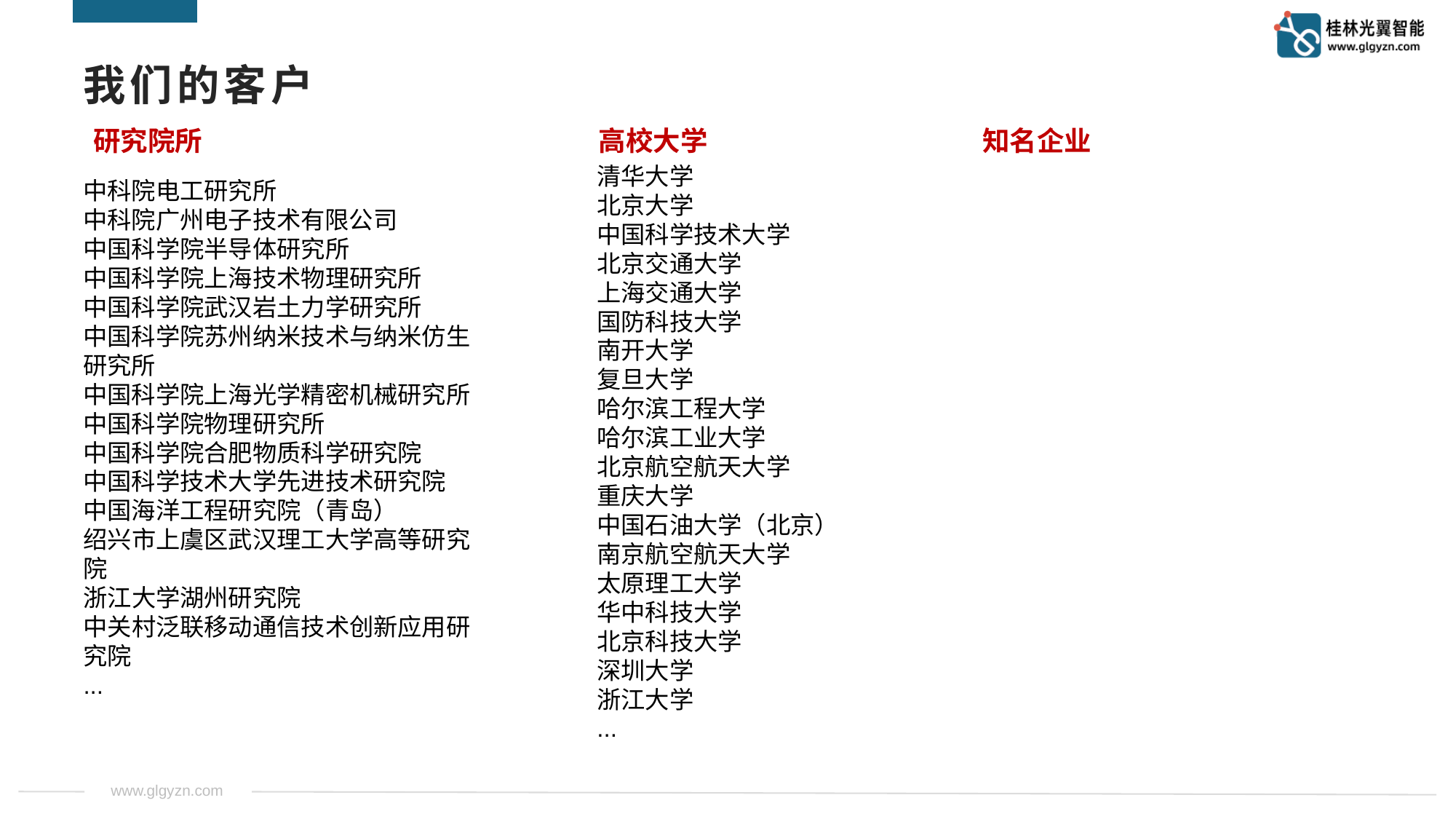

# 我们的客户
研究院所
高校大学
知名企业
清华大学
北京大学
中国科学技术大学
北京交通大学
上海交通大学
国防科技大学
南开大学
复旦大学
哈尔滨工程大学
哈尔滨工业大学
北京航空航天大学
重庆大学
中国石油大学（北京）
南京航空航天大学
太原理工大学
华中科技大学
北京科技大学
深圳大学
浙江大学
...
中科院电工研究所
中科院广州电子技术有限公司
中国科学院半导体研究所
中国科学院上海技术物理研究所
中国科学院武汉岩土力学研究所
中国科学院苏州纳米技术与纳米仿生研究所
中国科学院上海光学精密机械研究所
中国科学院物理研究所
中国科学院合肥物质科学研究院
中国科学技术大学先进技术研究院
中国海洋工程研究院（青岛）
绍兴市上虞区武汉理工大学高等研究院
浙江大学湖州研究院
中关村泛联移动通信技术创新应用研究院
...